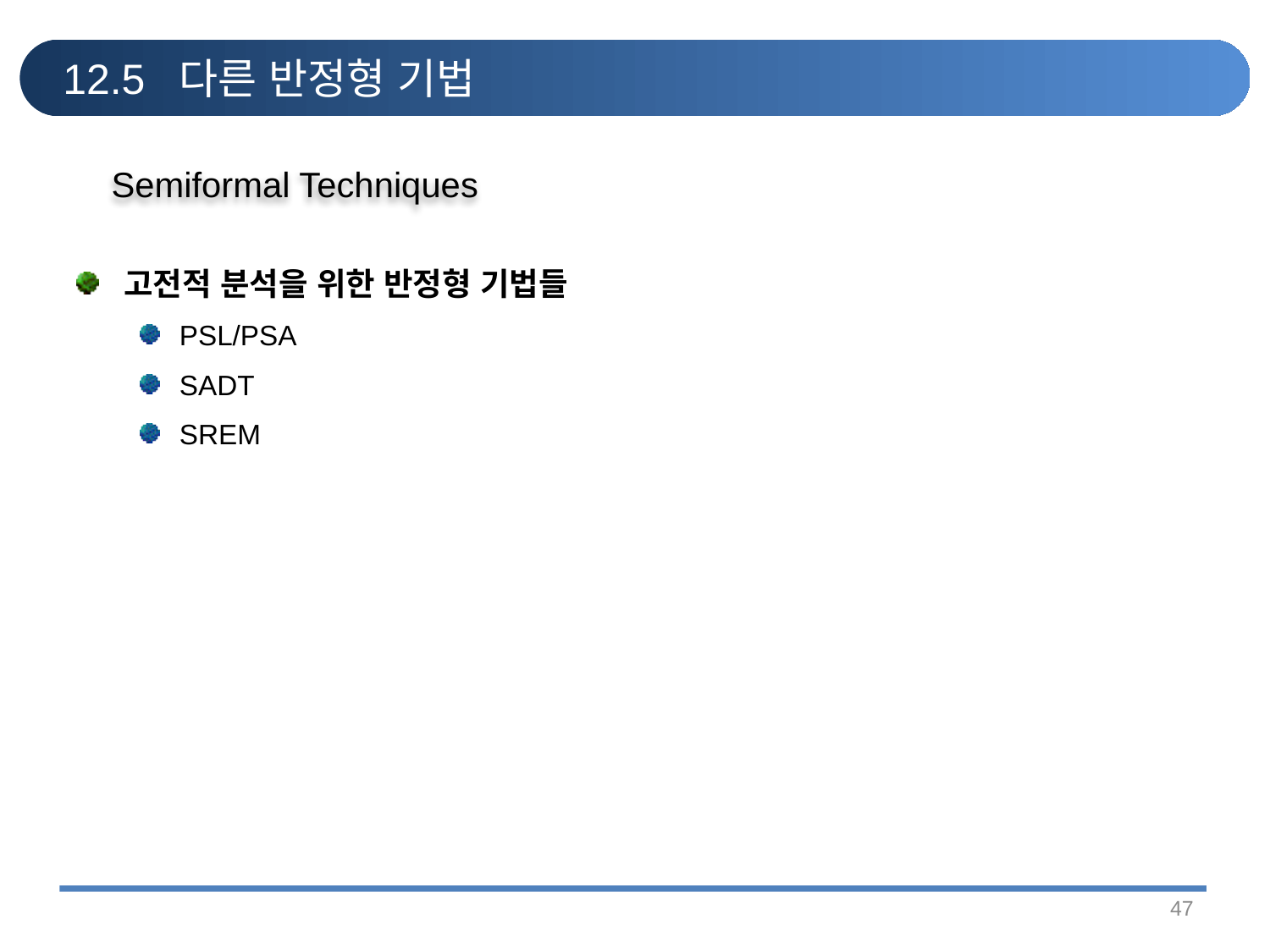

# 12.5  다른 반정형 기법
Semiformal Techniques
고전적 분석을 위한 반정형 기법들
PSL/PSA
SADT
SREM

47